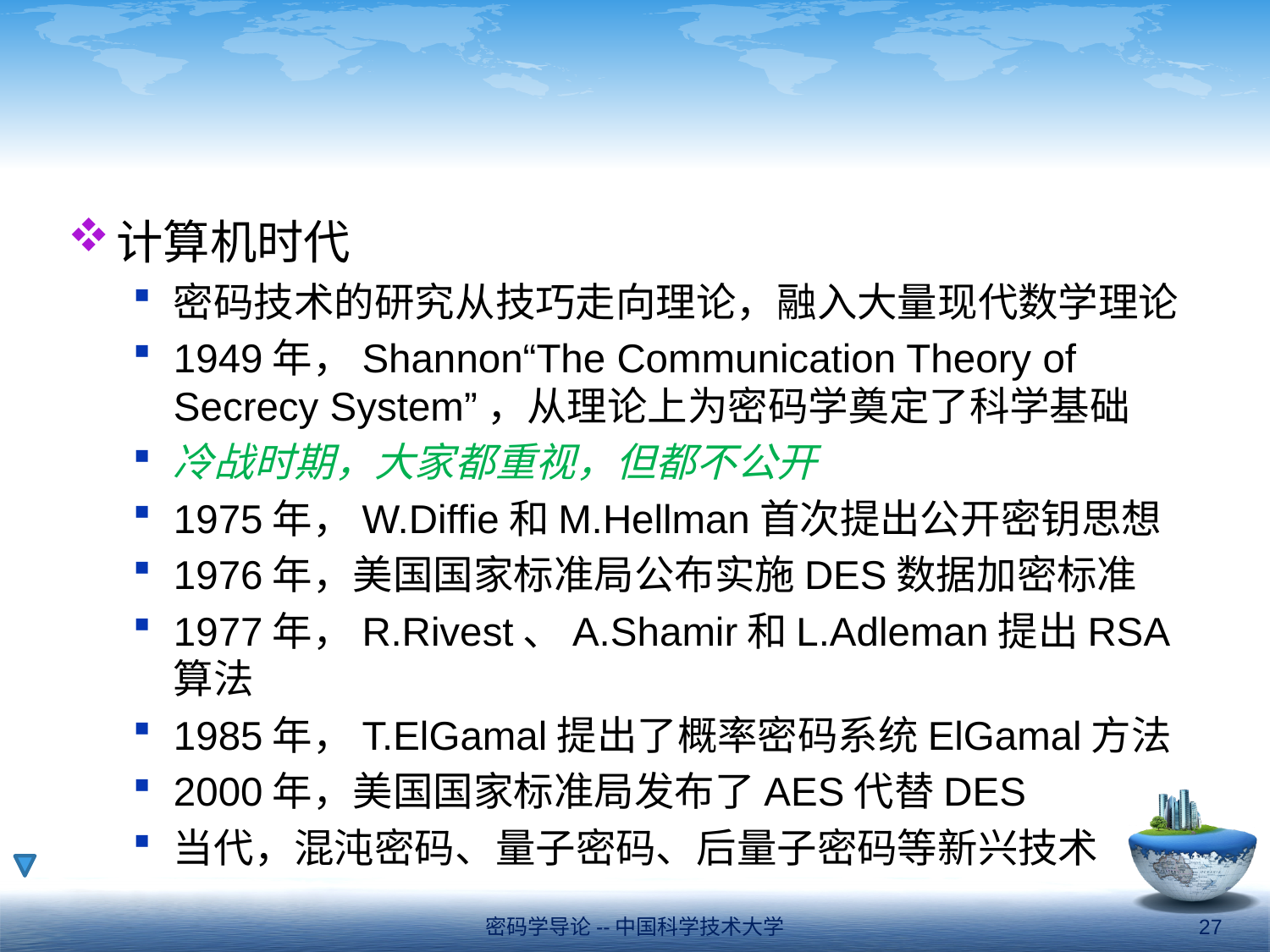

#
计算机时代
密码技术的研究从技巧走向理论，融入大量现代数学理论
1949年，Shannon“The Communication Theory of Secrecy System”，从理论上为密码学奠定了科学基础
冷战时期，大家都重视，但都不公开
1975年，W.Diffie和M.Hellman首次提出公开密钥思想
1976年，美国国家标准局公布实施DES数据加密标准
1977年，R.Rivest、A.Shamir和L.Adleman提出RSA算法
1985年，T.ElGamal提出了概率密码系统ElGamal方法
2000年，美国国家标准局发布了AES代替DES
当代，混沌密码、量子密码、后量子密码等新兴技术

密码学导论--中国科学技术大学
27